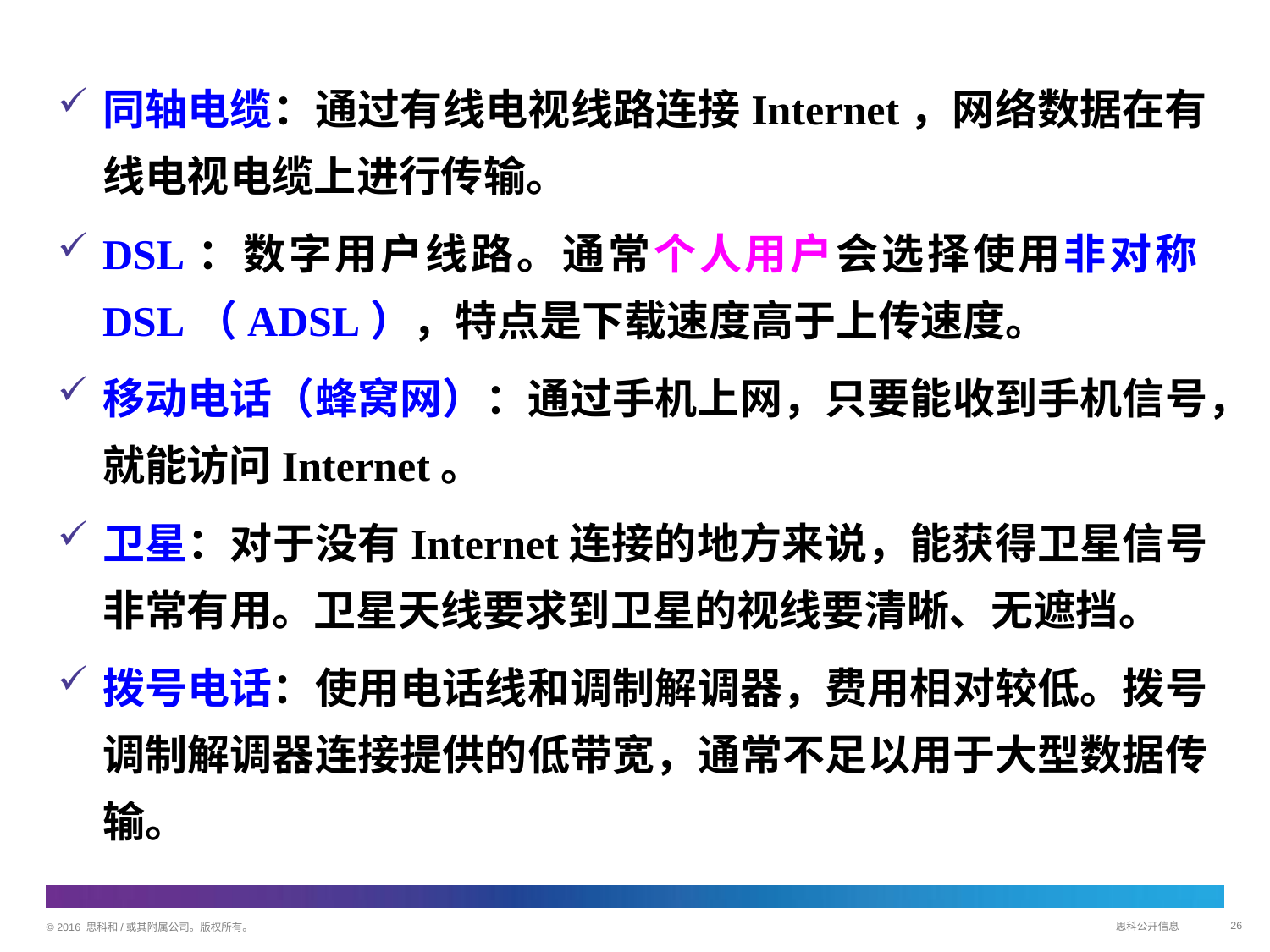

同轴电缆：通过有线电视线路连接Internet，网络数据在有线电视电缆上进行传输。
DSL：数字用户线路。通常个人用户会选择使用非对称DSL（ADSL），特点是下载速度高于上传速度。
移动电话（蜂窝网）：通过手机上网，只要能收到手机信号，就能访问Internet。
卫星：对于没有Internet连接的地方来说，能获得卫星信号非常有用。卫星天线要求到卫星的视线要清晰、无遮挡。
拨号电话：使用电话线和调制解调器，费用相对较低。拨号调制解调器连接提供的低带宽，通常不足以用于大型数据传输。